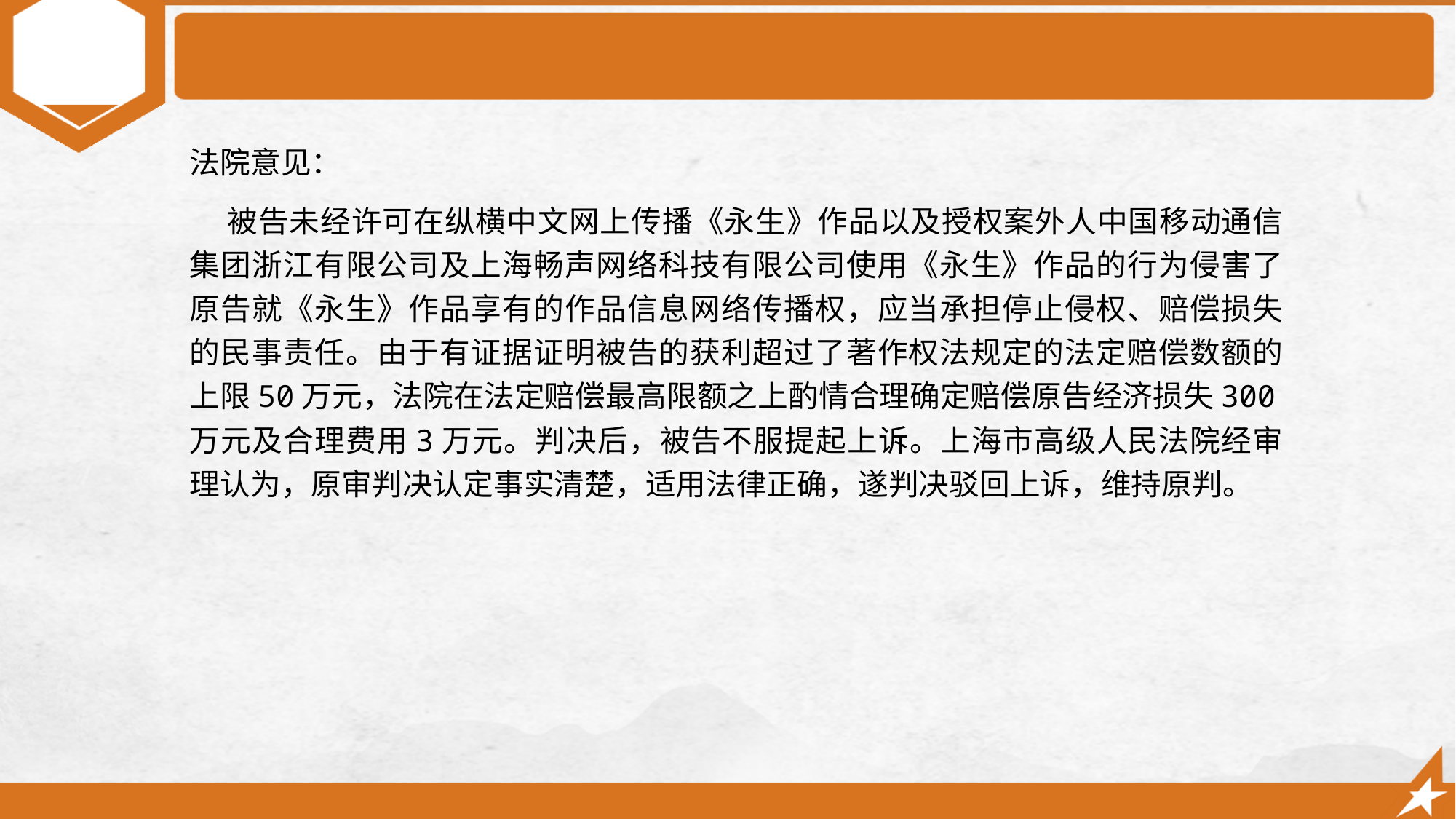

法院意见：
    被告未经许可在纵横中文网上传播《永生》作品以及授权案外人中国移动通信集团浙江有限公司及上海畅声网络科技有限公司使用《永生》作品的行为侵害了原告就《永生》作品享有的作品信息网络传播权，应当承担停止侵权、赔偿损失的民事责任。由于有证据证明被告的获利超过了著作权法规定的法定赔偿数额的上限50万元，法院在法定赔偿最高限额之上酌情合理确定赔偿原告经济损失300万元及合理费用3万元。判决后，被告不服提起上诉。上海市高级人民法院经审理认为，原审判决认定事实清楚，适用法律正确，遂判决驳回上诉，维持原判。